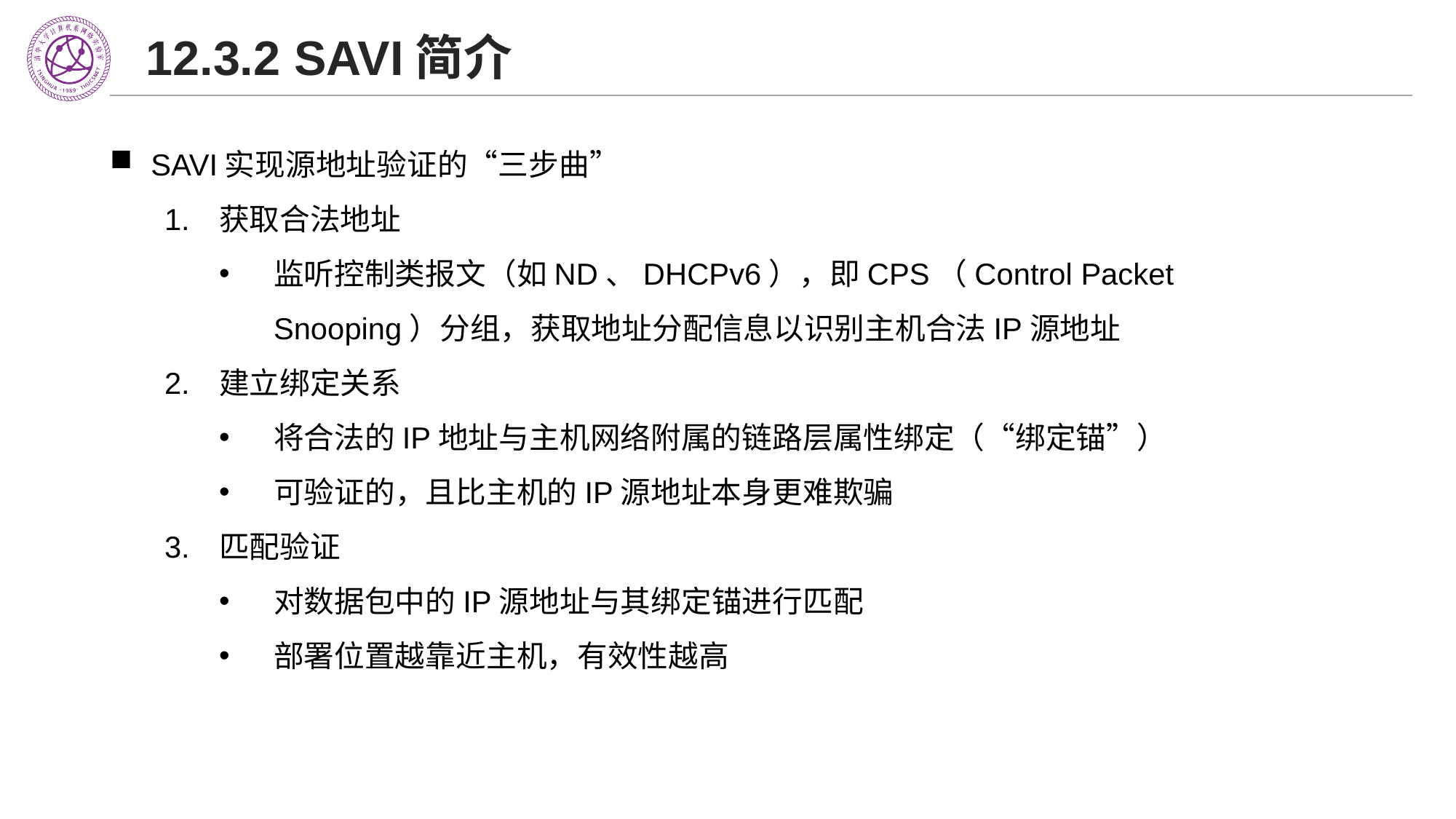

# 12.3.2 SAVI简介
SAVI实现源地址验证的“三步曲”
获取合法地址
监听控制类报文（如ND、DHCPv6），即CPS（Control Packet Snooping）分组，获取地址分配信息以识别主机合法IP源地址
建立绑定关系
将合法的IP地址与主机网络附属的链路层属性绑定（“绑定锚”）
可验证的，且比主机的IP源地址本身更难欺骗
匹配验证
对数据包中的IP源地址与其绑定锚进行匹配
部署位置越靠近主机，有效性越高

获取合法地址
建立绑定关系
匹配
验证